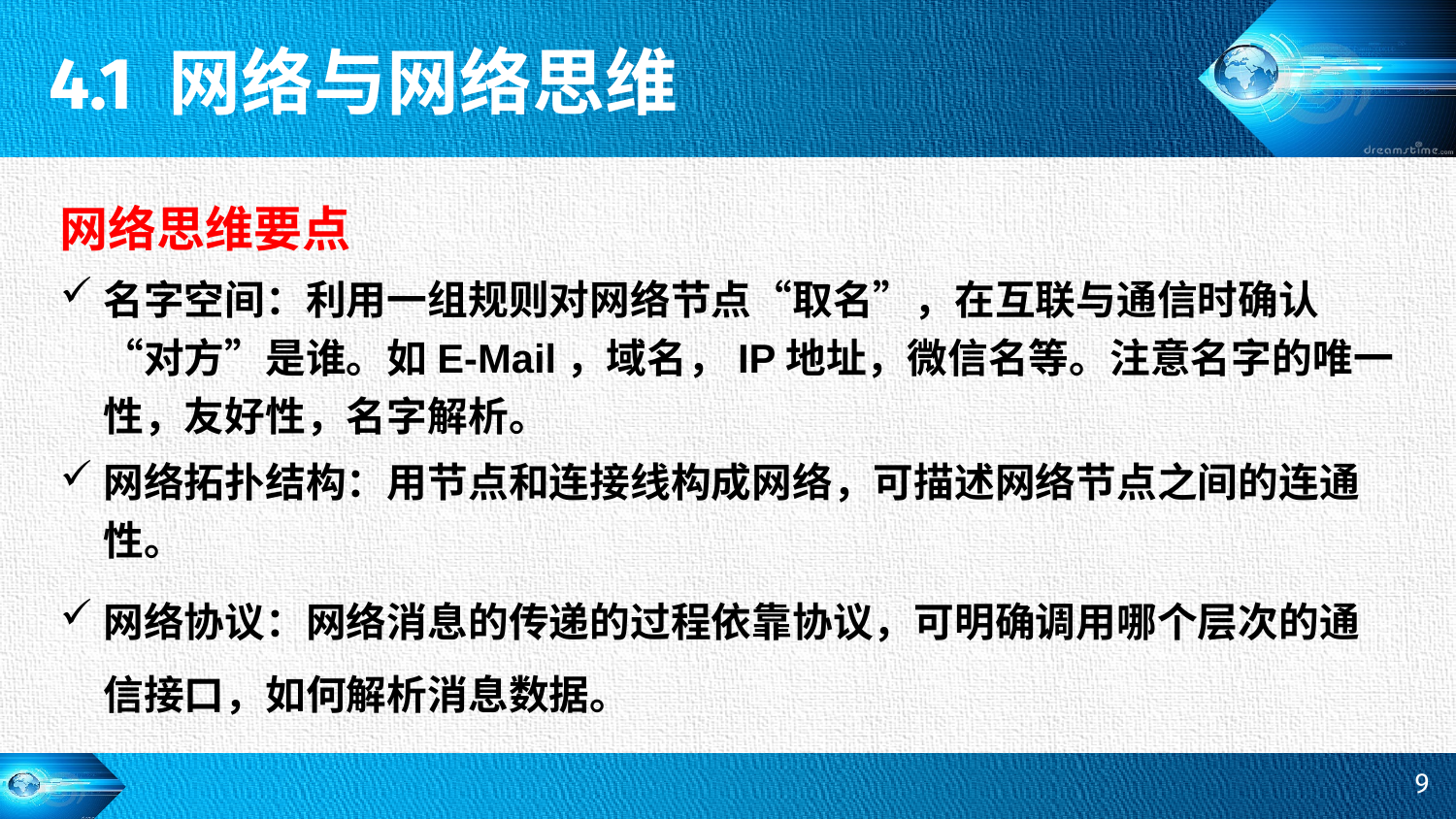

4.1 网络与网络思维
网络思维要点
名字空间：利用一组规则对网络节点“取名”，在互联与通信时确认“对方”是谁。如E-Mail，域名，IP地址，微信名等。注意名字的唯一性，友好性，名字解析。
网络拓扑结构：用节点和连接线构成网络，可描述网络节点之间的连通性。
网络协议：网络消息的传递的过程依靠协议，可明确调用哪个层次的通信接口，如何解析消息数据。
9